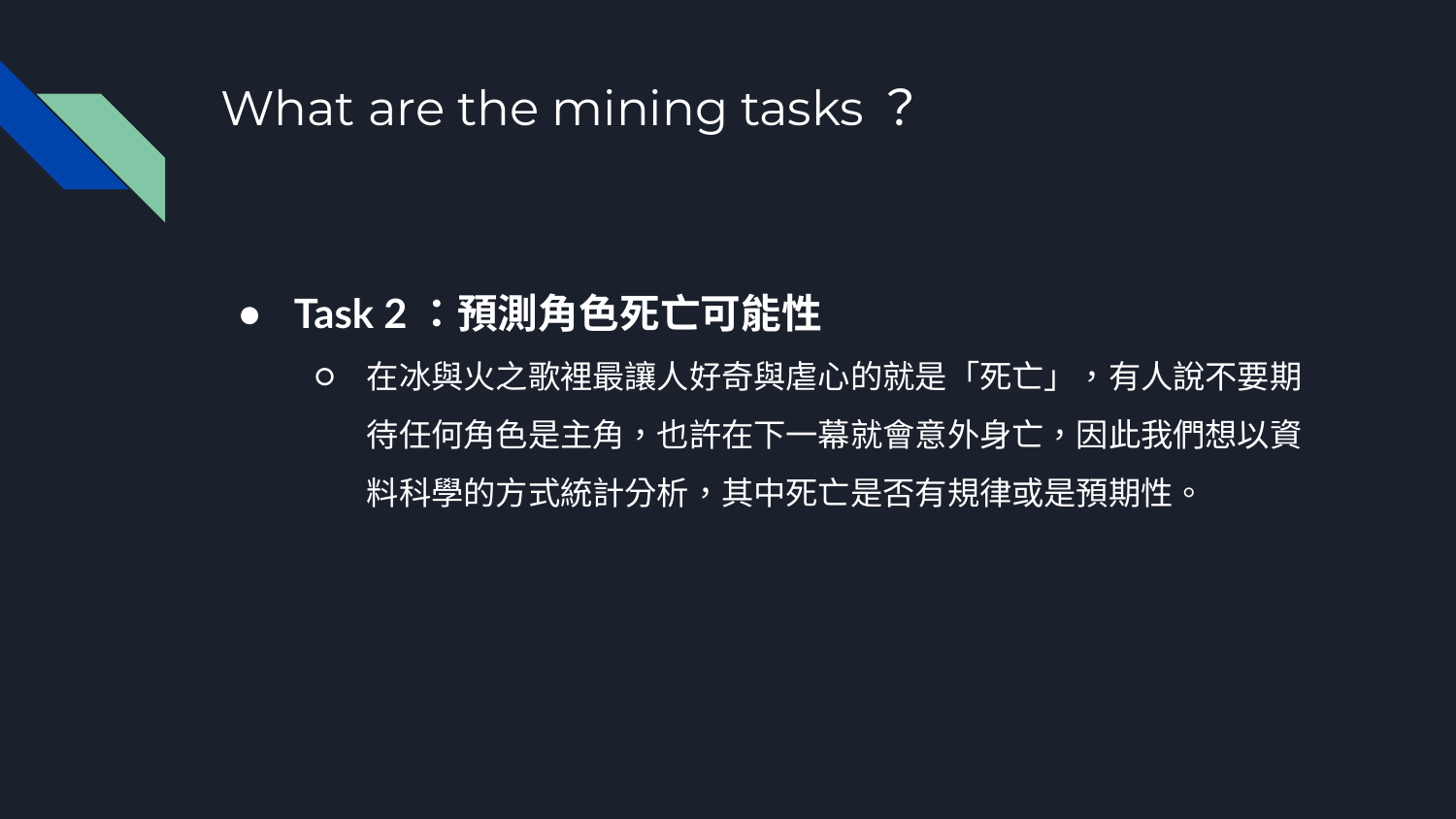

# What are the mining tasks？
Task 2：預測角色死亡可能性
在冰與火之歌裡最讓人好奇與虐心的就是「死亡」，有人說不要期待任何角色是主角，也許在下一幕就會意外身亡，因此我們想以資料科學的方式統計分析，其中死亡是否有規律或是預期性。